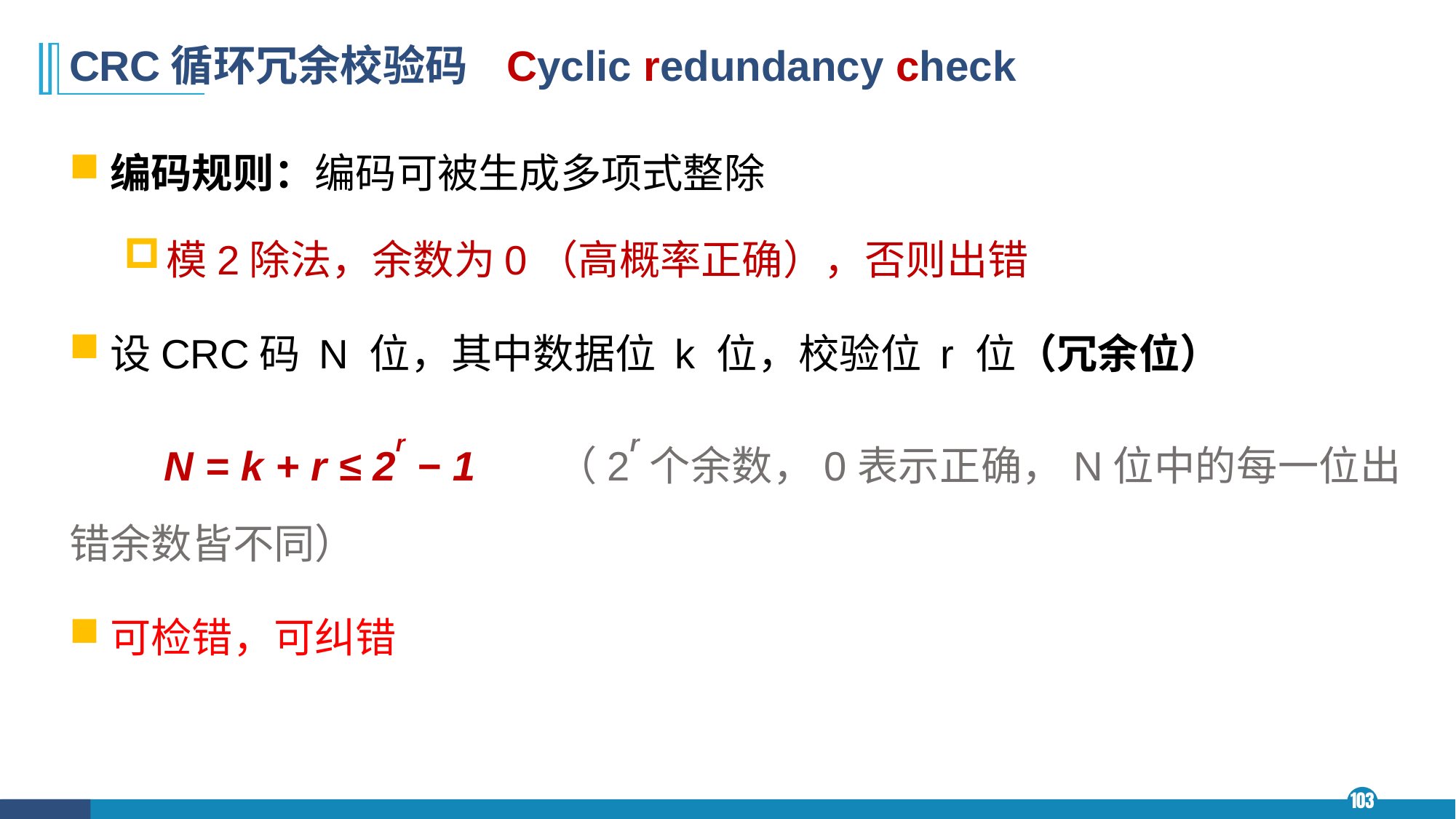

# CRC循环冗余校验码   Cyclic redundancy check
编码规则：编码可被生成多项式整除
模2除法，余数为0（高概率正确），否则出错
设CRC码 N 位，其中数据位 k 位，校验位 r 位（冗余位）
        N = k + r ≤ 2r − 1      （2r个余数，0表示正确，N位中的每一位出错余数皆不同）
可检错，可纠错